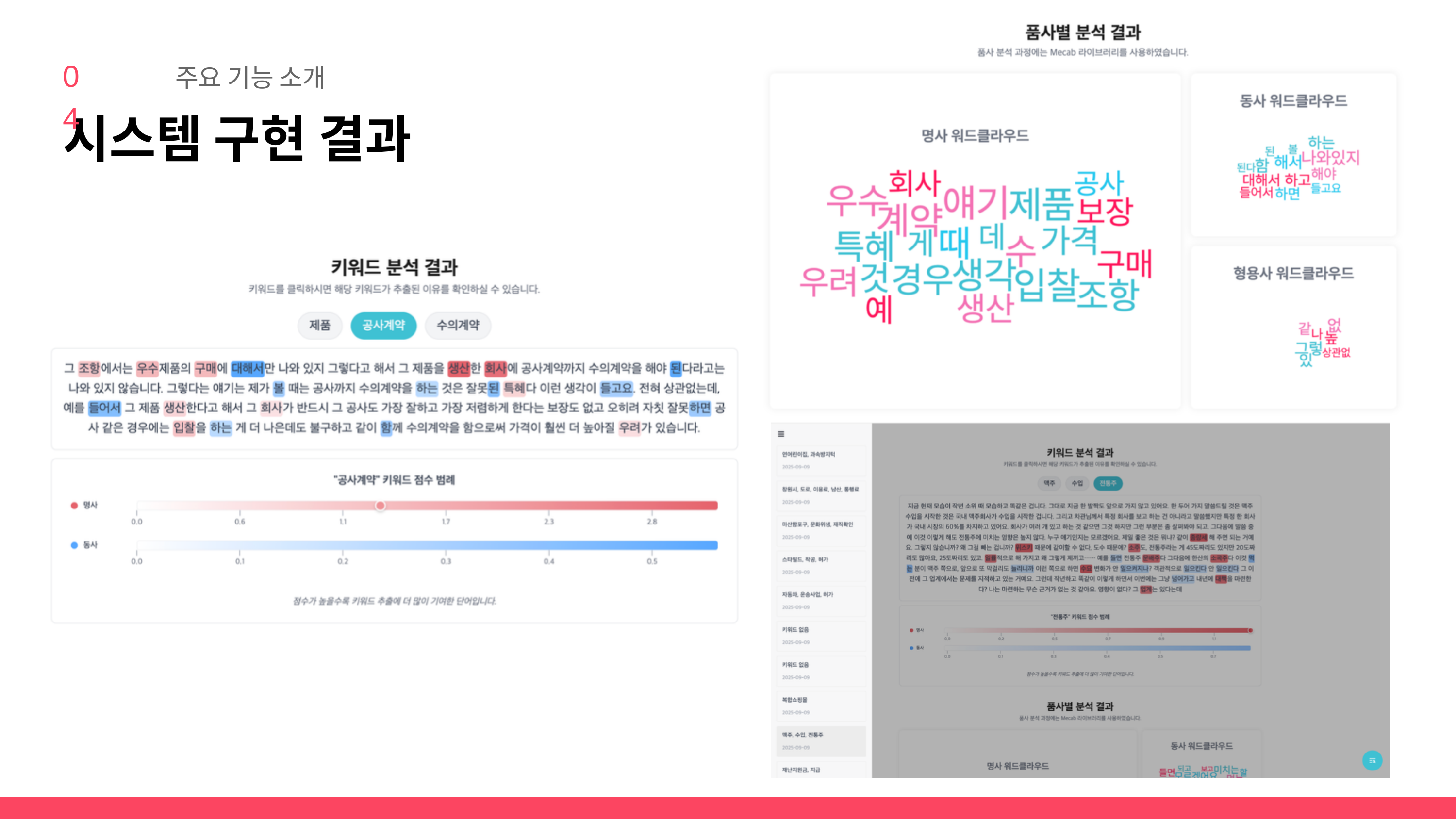

04
주요 기능 소개
시스템 구현 결과